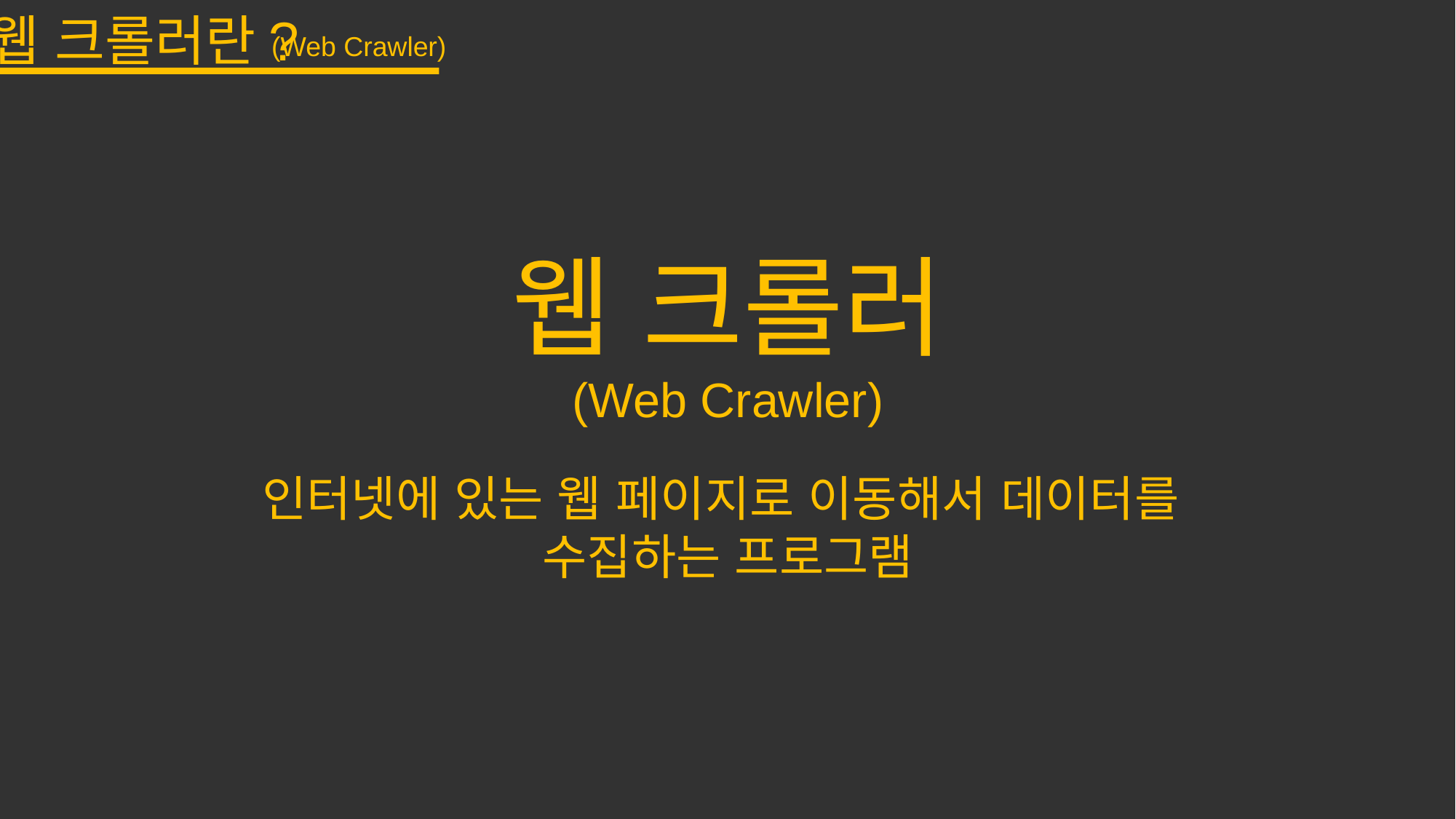

웹 크롤러란?
(Web Crawler)

웹 크롤러
(Web Crawler)
인터넷에 있는 웹 페이지로 이동해서 데이터를
수집하는 프로그램